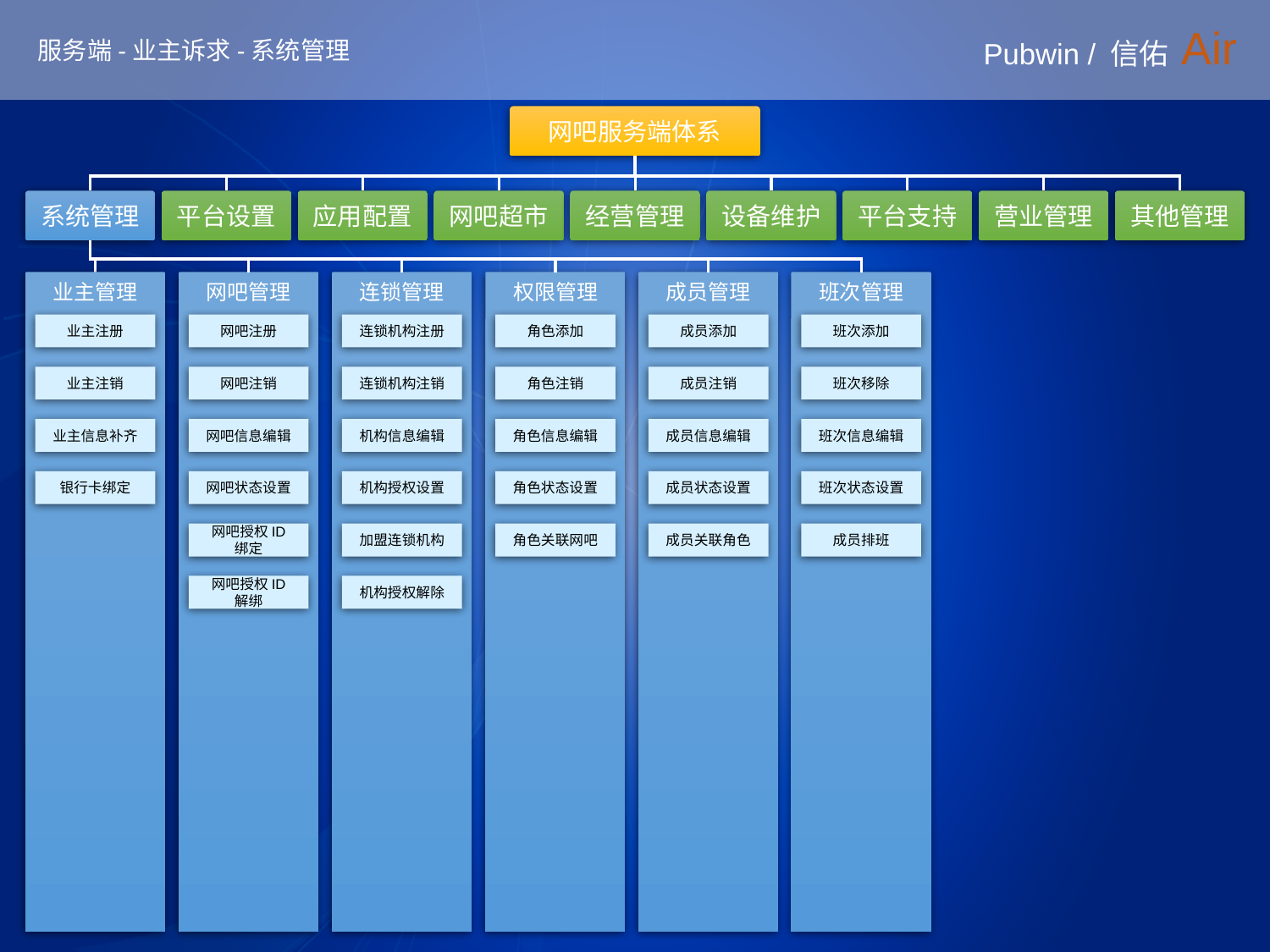

# Pubwin / 信佑 Air
服务端-业主诉求-系统管理
网吧服务端体系
系统管理
平台设置
应用配置
网吧超市
经营管理
设备维护
平台支持
营业管理
其他管理
业主管理
网吧管理
连锁管理
权限管理
成员管理
班次管理
业主注册
网吧注册
连锁机构注册
角色添加
成员添加
班次添加
业主注销
网吧注销
连锁机构注销
角色注销
成员注销
班次移除
业主信息补齐
网吧信息编辑
机构信息编辑
角色信息编辑
成员信息编辑
班次信息编辑
银行卡绑定
网吧状态设置
机构授权设置
角色状态设置
成员状态设置
班次状态设置
网吧授权ID
绑定
加盟连锁机构
角色关联网吧
成员关联角色
成员排班
网吧授权ID
解绑
机构授权解除